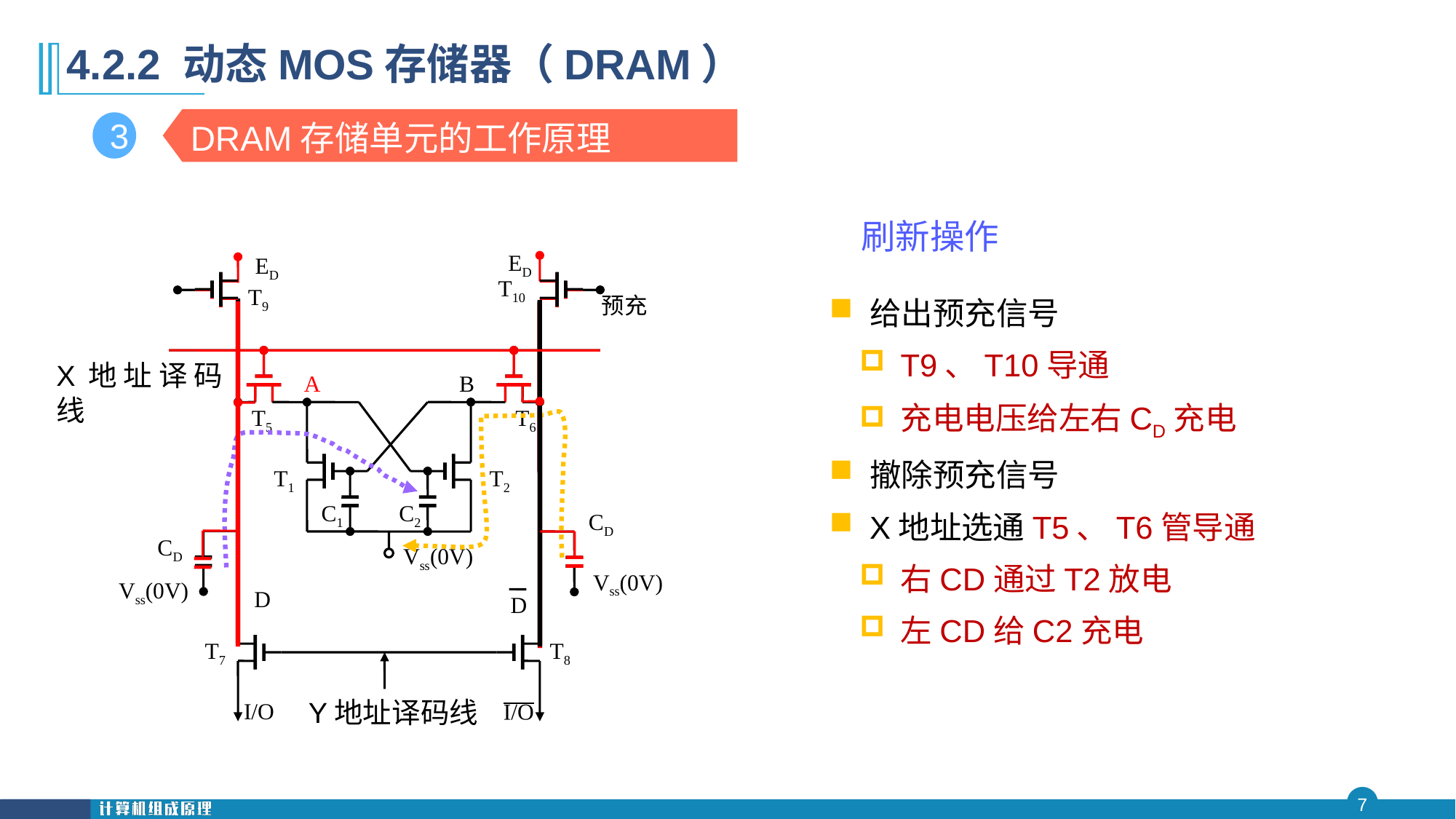

第四 章
# 4.2.2 动态MOS存储器（DRAM）

DRAM存储单元的工作原理
3
刷新操作
ED
ED

T10

给出预充信号
T9、T10导通
充电电压给左右CD充电
撤除预充信号
X地址选通T5、T6管导通
右CD通过T2放电
左CD给C2充电
T9

预充

X地址译码线

A
B

T5

T6

T1
T2

C1

C2

CD

CD

Vss(0V)

Vss(0V)
Vss(0V)
D
D

T7

T8

Y地址译码线
I/O
O/I